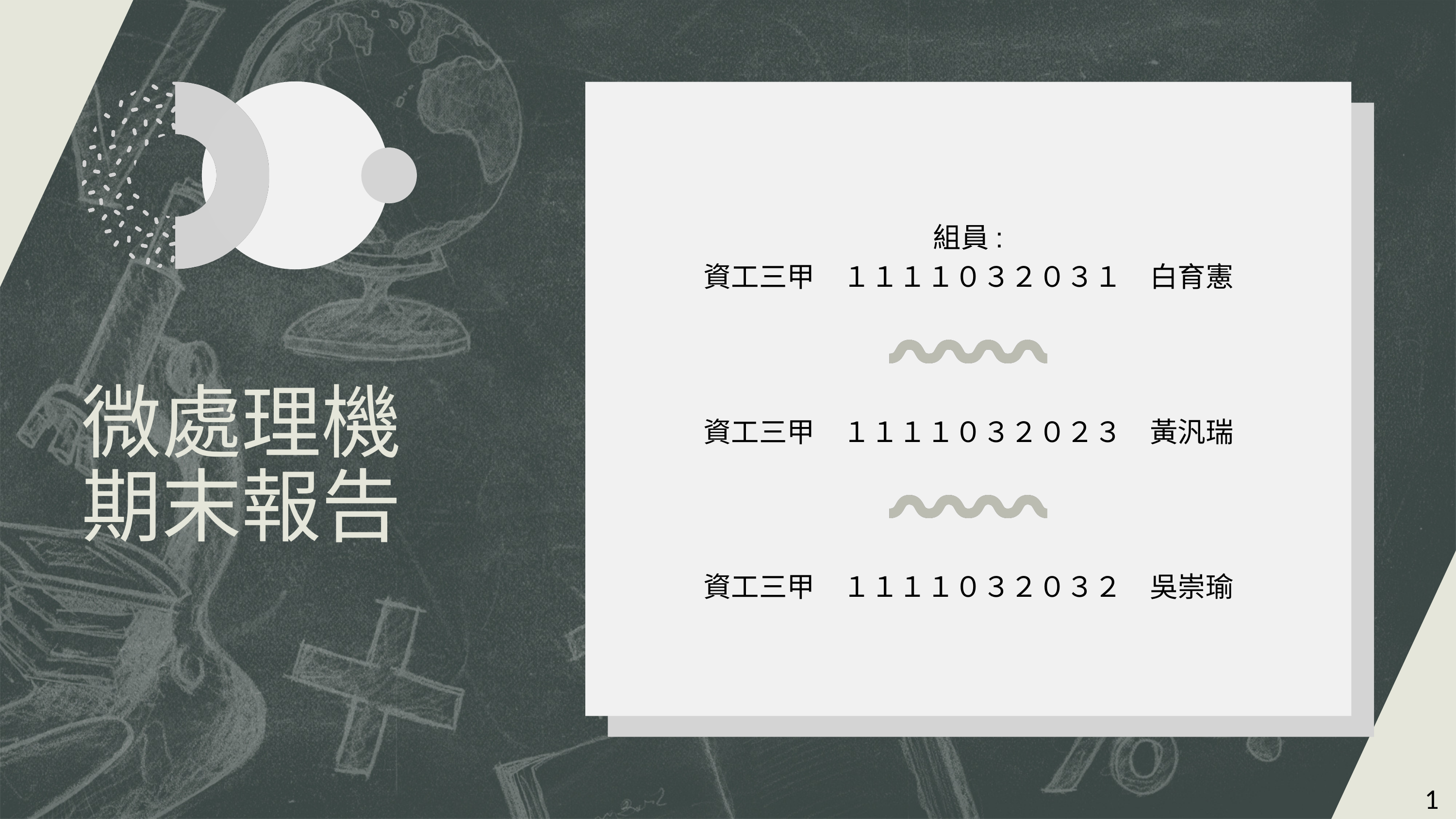

組員:
資工三甲　１１１１０３２０３１　白育憲

資工三甲　１１１１０３２０２３　黃汎瑞

資工三甲　１１１１０３２０３２　吳崇瑜
微處理機
期末報告

1